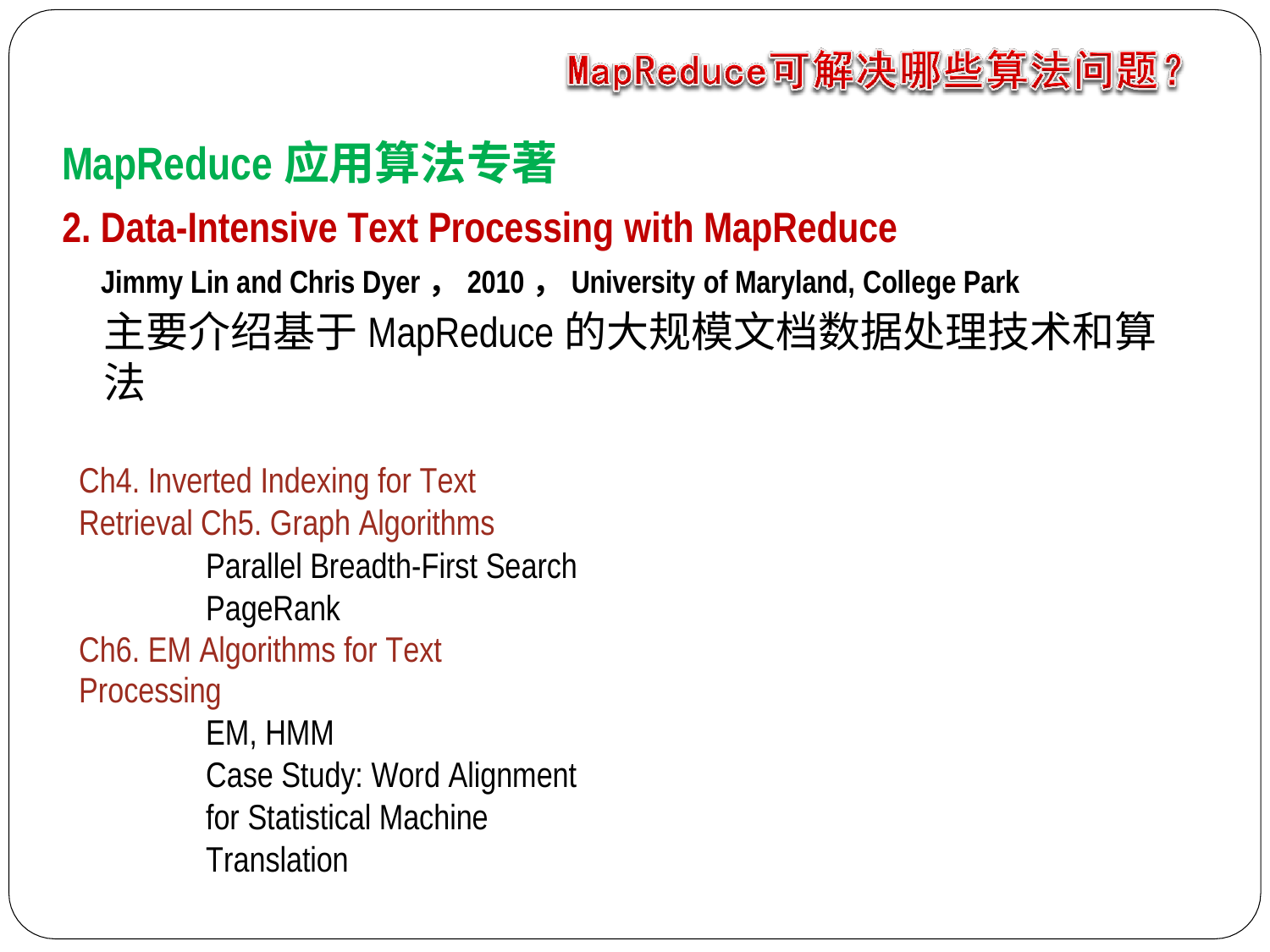

# MapReduce应用算法专著
2. Data-Intensive Text Processing with MapReduce
Jimmy Lin and Chris Dyer，2010，University of Maryland, College Park
主要介绍基于MapReduce的大规模文档数据处理技术和算法

Ch4. Inverted Indexing for Text Retrieval Ch5. Graph Algorithms
Parallel Breadth-First Search PageRank
Ch6. EM Algorithms for Text Processing
EM, HMM
Case Study: Word Alignment for Statistical Machine Translation